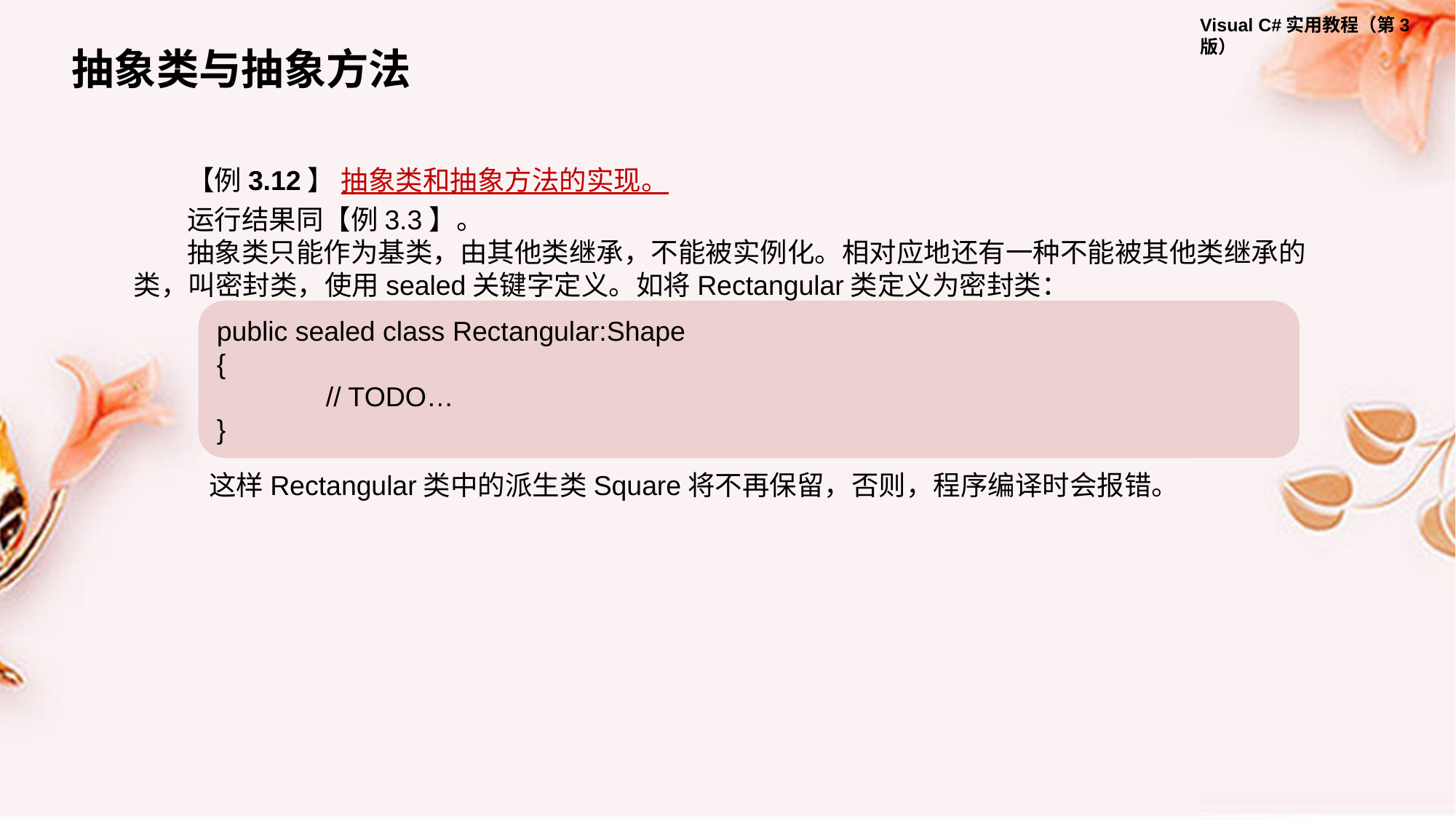

抽象类与抽象方法
【例3.12】 抽象类和抽象方法的实现。
运行结果同【例3.3】。
抽象类只能作为基类，由其他类继承，不能被实例化。相对应地还有一种不能被其他类继承的类，叫密封类，使用sealed关键字定义。如将Rectangular类定义为密封类：
public sealed class Rectangular:Shape
{
	// TODO…
}
这样Rectangular类中的派生类Square将不再保留，否则，程序编译时会报错。